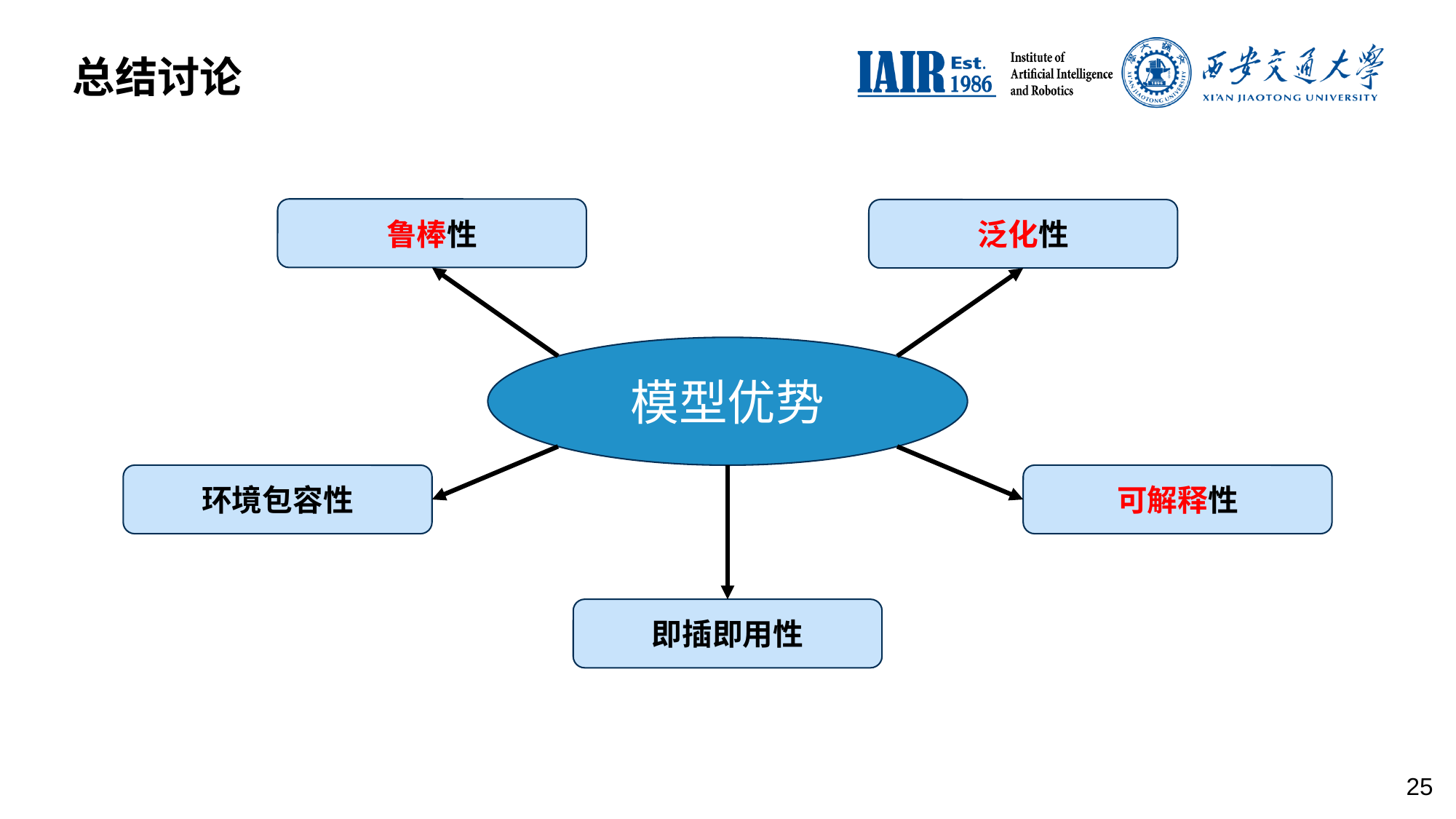

总结讨论
鲁棒性
泛化性
模型优势
可解释性
环境包容性
即插即用性
25